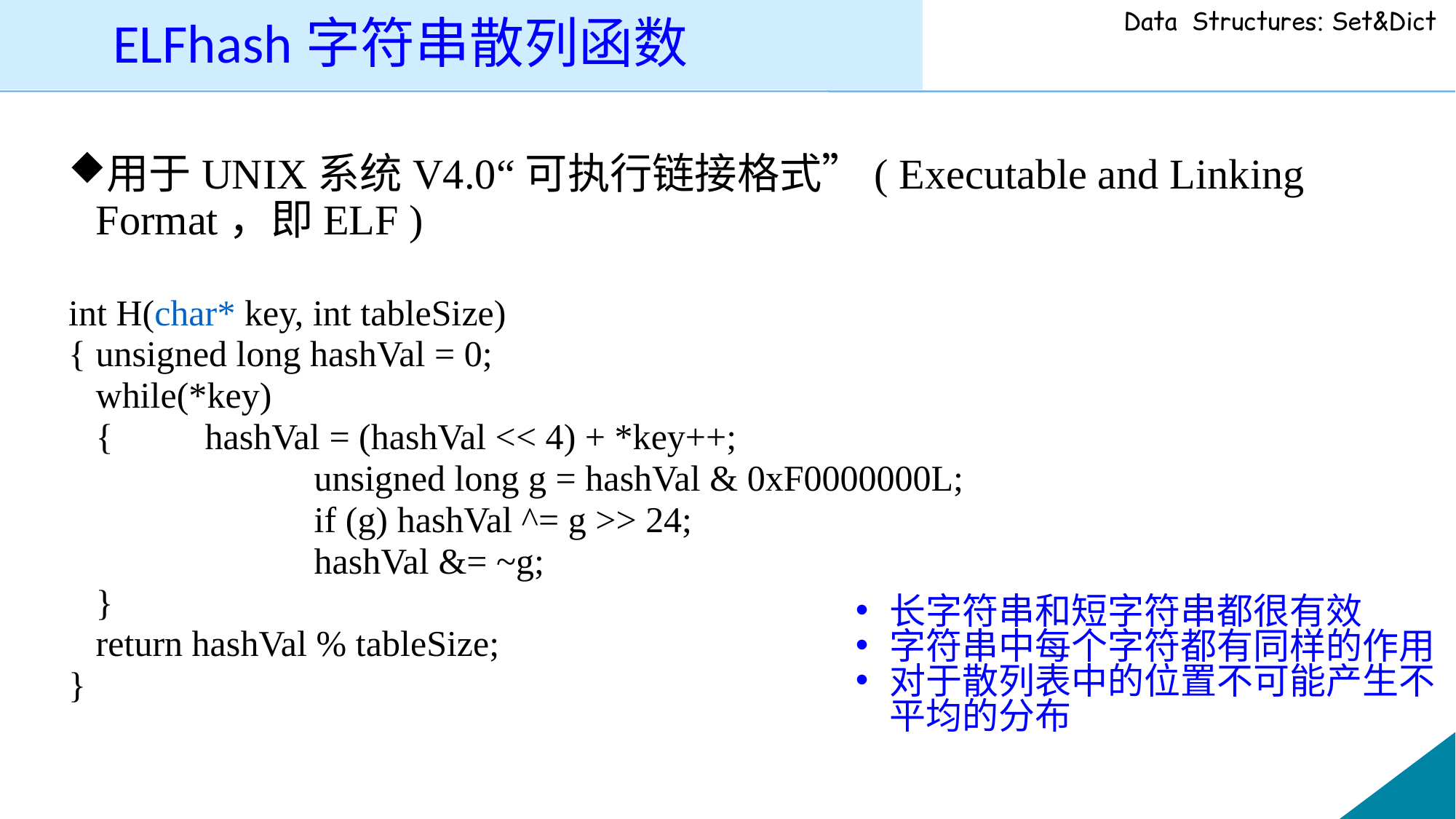

ELFhash字符串散列函数
用于UNIX系统V4.0“可执行链接格式”( Executable and Linking Format，即ELF )

int H(char* key, int tableSize)
{	unsigned long hashVal = 0;
  	while(*key)
	{	hashVal = (hashVal << 4) + *key++;
    		unsigned long g = hashVal & 0xF0000000L;
    		if (g) hashVal ^= g >> 24;
    		hashVal &= ~g;
  	}
  	return hashVal % tableSize;
}

长字符串和短字符串都很有效
字符串中每个字符都有同样的作用
对于散列表中的位置不可能产生不平均的分布